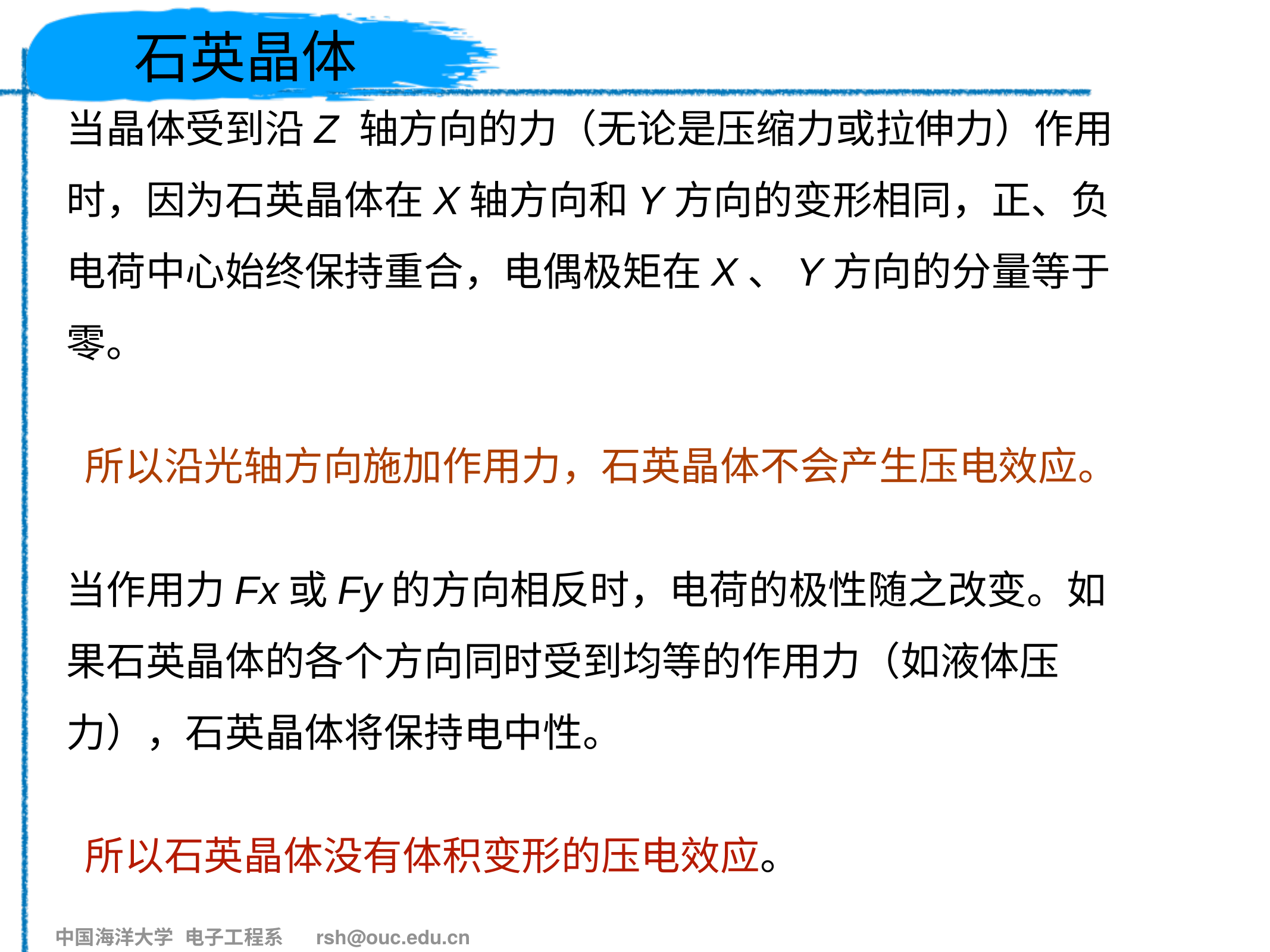

# 石英晶体
当晶体受到沿Z 轴方向的力（无论是压缩力或拉伸力）作用时，因为石英晶体在X轴方向和Y方向的变形相同，正、负电荷中心始终保持重合，电偶极矩在X、Y方向的分量等于零。
 所以沿光轴方向施加作用力，石英晶体不会产生压电效应。
当作用力Fx或Fy的方向相反时，电荷的极性随之改变。如果石英晶体的各个方向同时受到均等的作用力（如液体压力），石英晶体将保持电中性。
 所以石英晶体没有体积变形的压电效应。